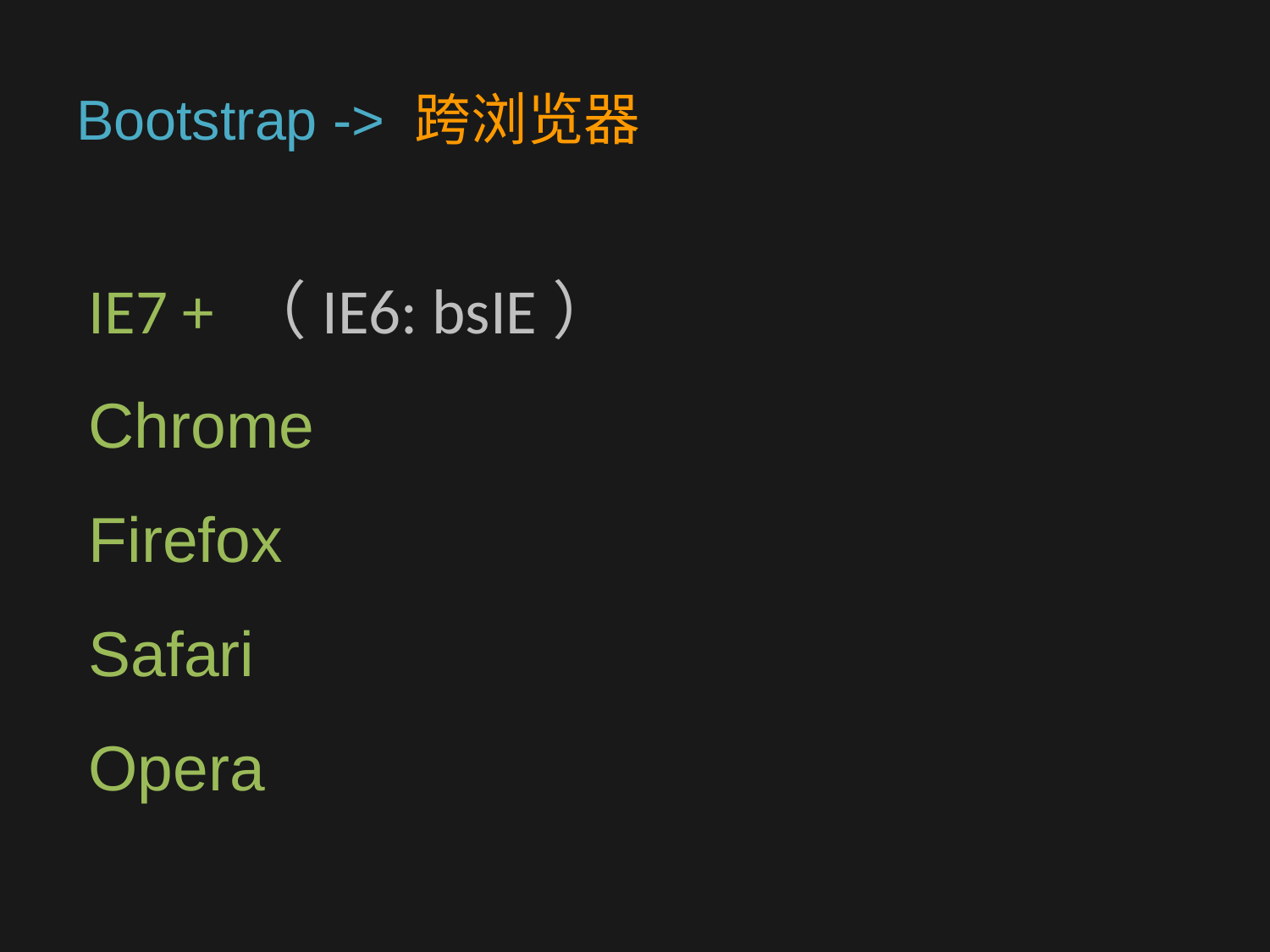

# Bootstrap -> 跨浏览器
IE7 + （IE6: bsIE）
Chrome
Firefox
Safari
Opera